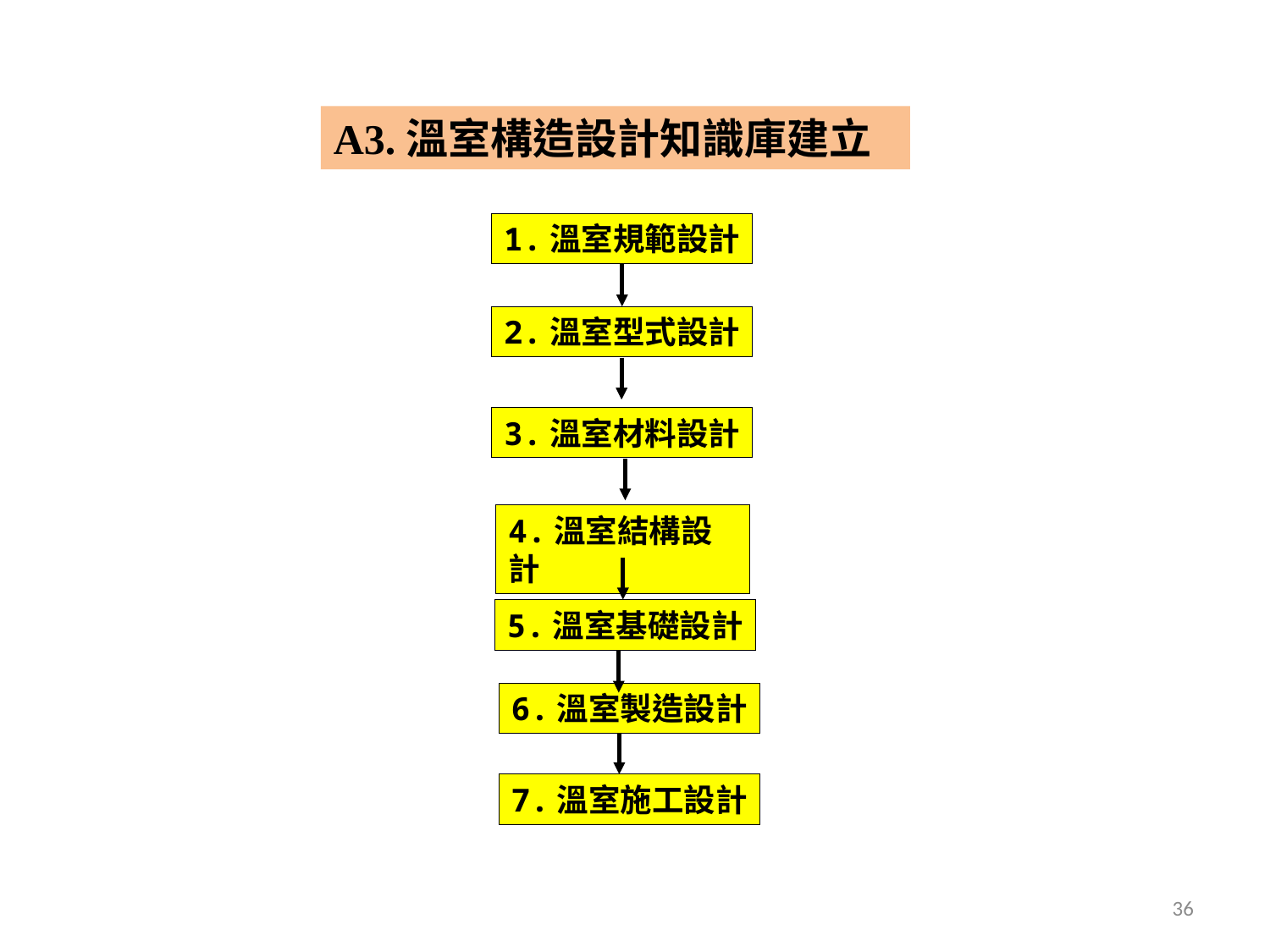

A3.溫室構造設計知識庫建立
1.溫室規範設計
2.溫室型式設計
3.溫室材料設計
4.溫室結構設計
5.溫室基礎設計
6.溫室製造設計
7.溫室施工設計
36